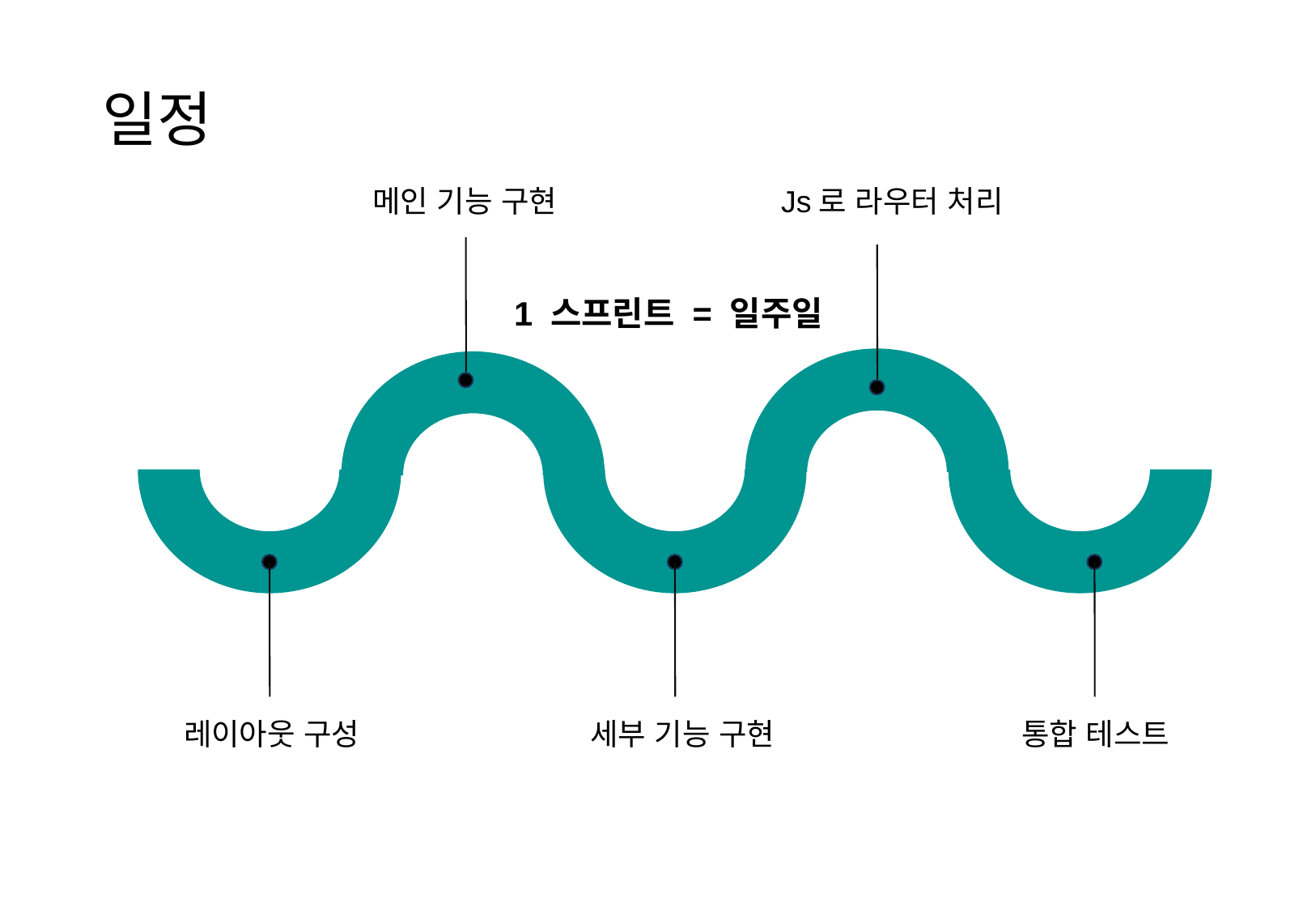

# 일정
메인 기능 구현
Js로 라우터 처리
1 스프린트 = 일주일

세부 기능 구현
통합 테스트
레이아웃 구성